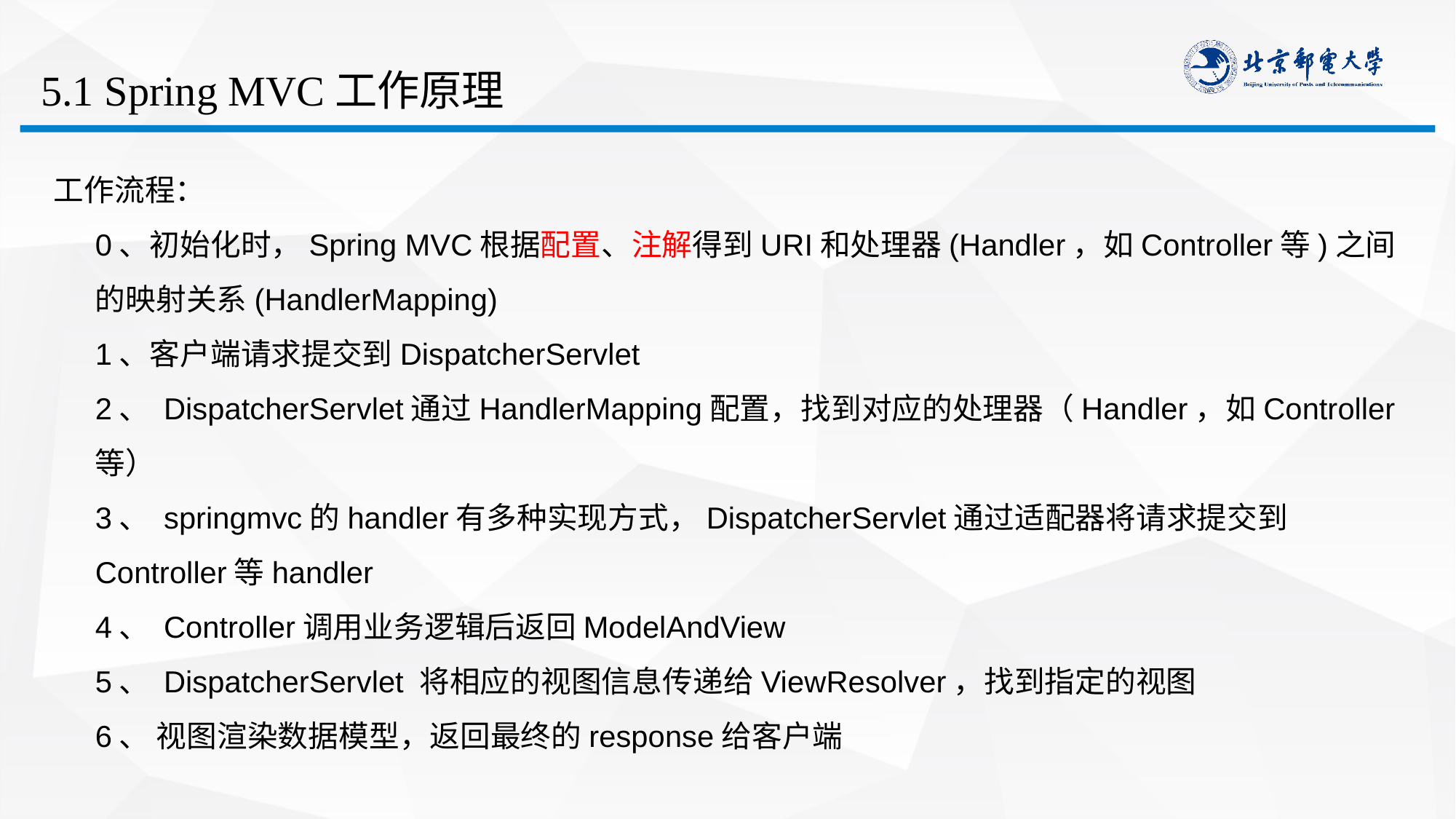

# 5.1 Spring MVC工作原理
工作流程：
0、初始化时，Spring MVC根据配置、注解得到URI和处理器(Handler，如Controller等)之间的映射关系(HandlerMapping)
1、客户端请求提交到DispatcherServlet
2、 DispatcherServlet通过HandlerMapping配置，找到对应的处理器（Handler，如Controller等）
3、 springmvc的handler有多种实现方式，DispatcherServlet通过适配器将请求提交到Controller等handler
4、 Controller调用业务逻辑后返回ModelAndView
5、 DispatcherServlet 将相应的视图信息传递给ViewResolver，找到指定的视图
6、 视图渲染数据模型，返回最终的response给客户端